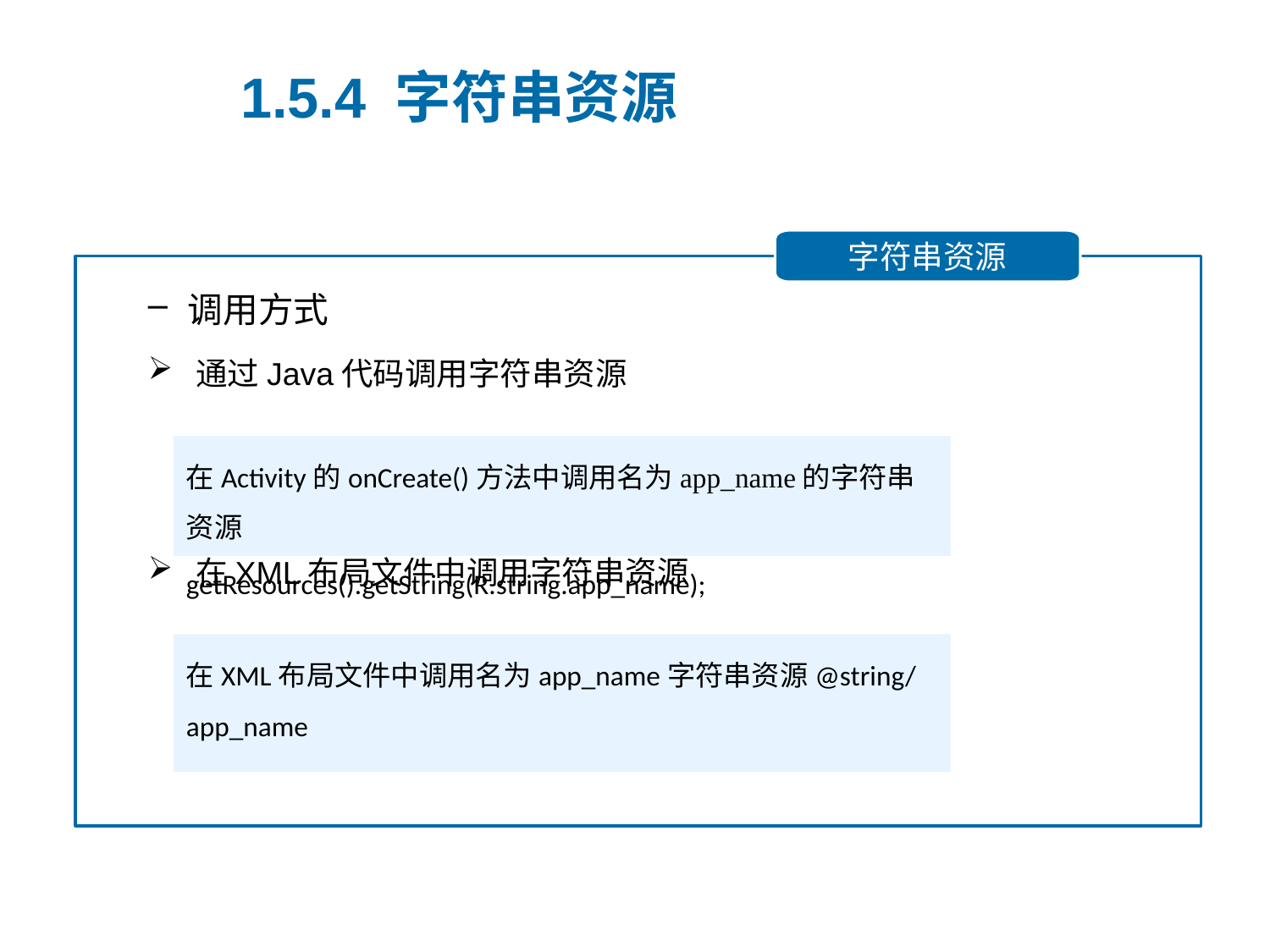

1.5.4 字符串资源

调用方式
通过Java代码调用字符串资源

在XML布局文件中调用字符串资源

字符串资源

在Activity的onCreate()方法中调用名为app_name的字符串资源
getResources().getString(R.string.app_name);
在XML布局文件中调用名为app_name字符串资源@string/app_name